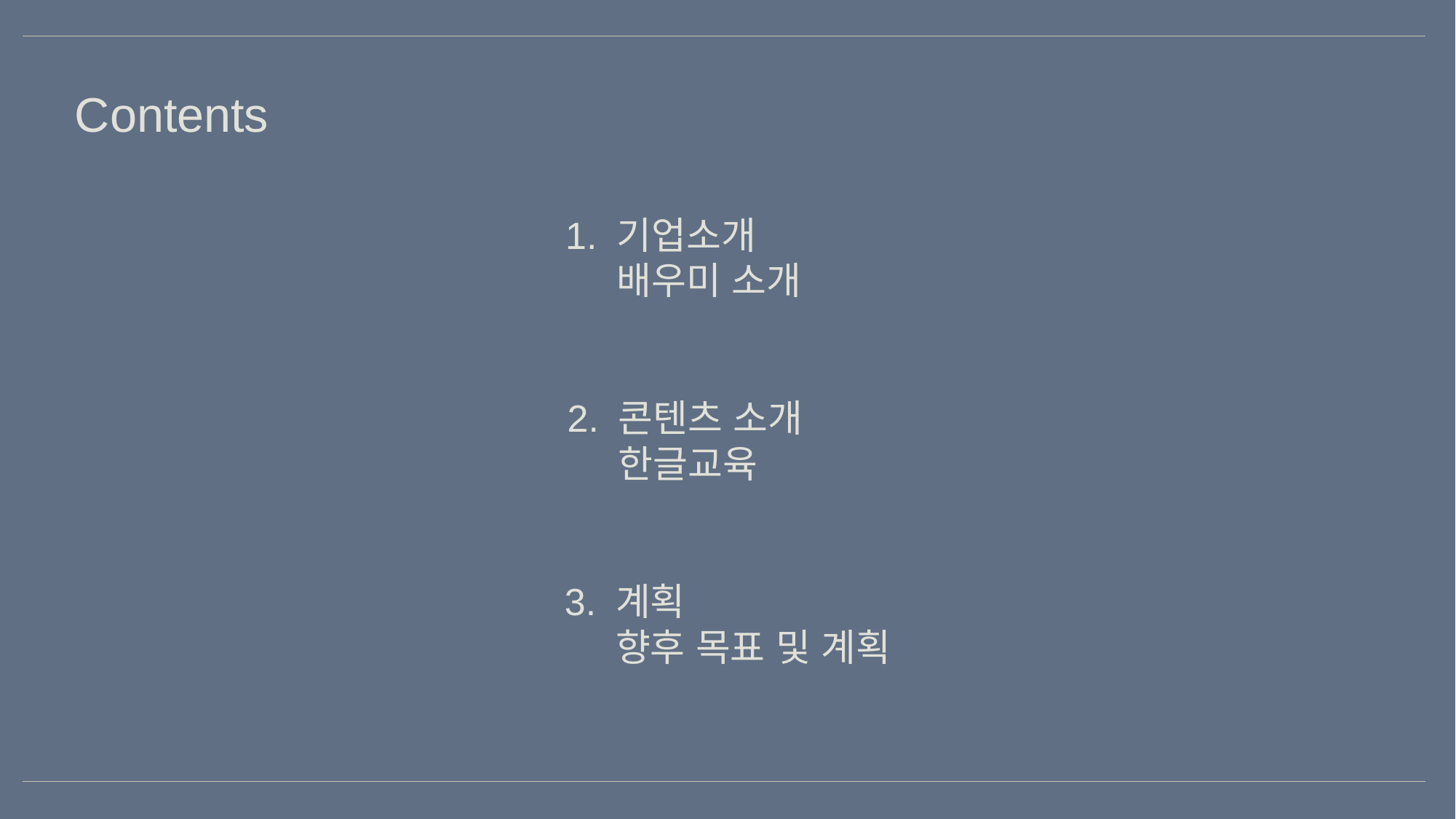

Contents
1. 기업소개
    배우미 소개
2. 콘텐츠 소개
    한글교육
3. 계획
    향후 목표 및 계획